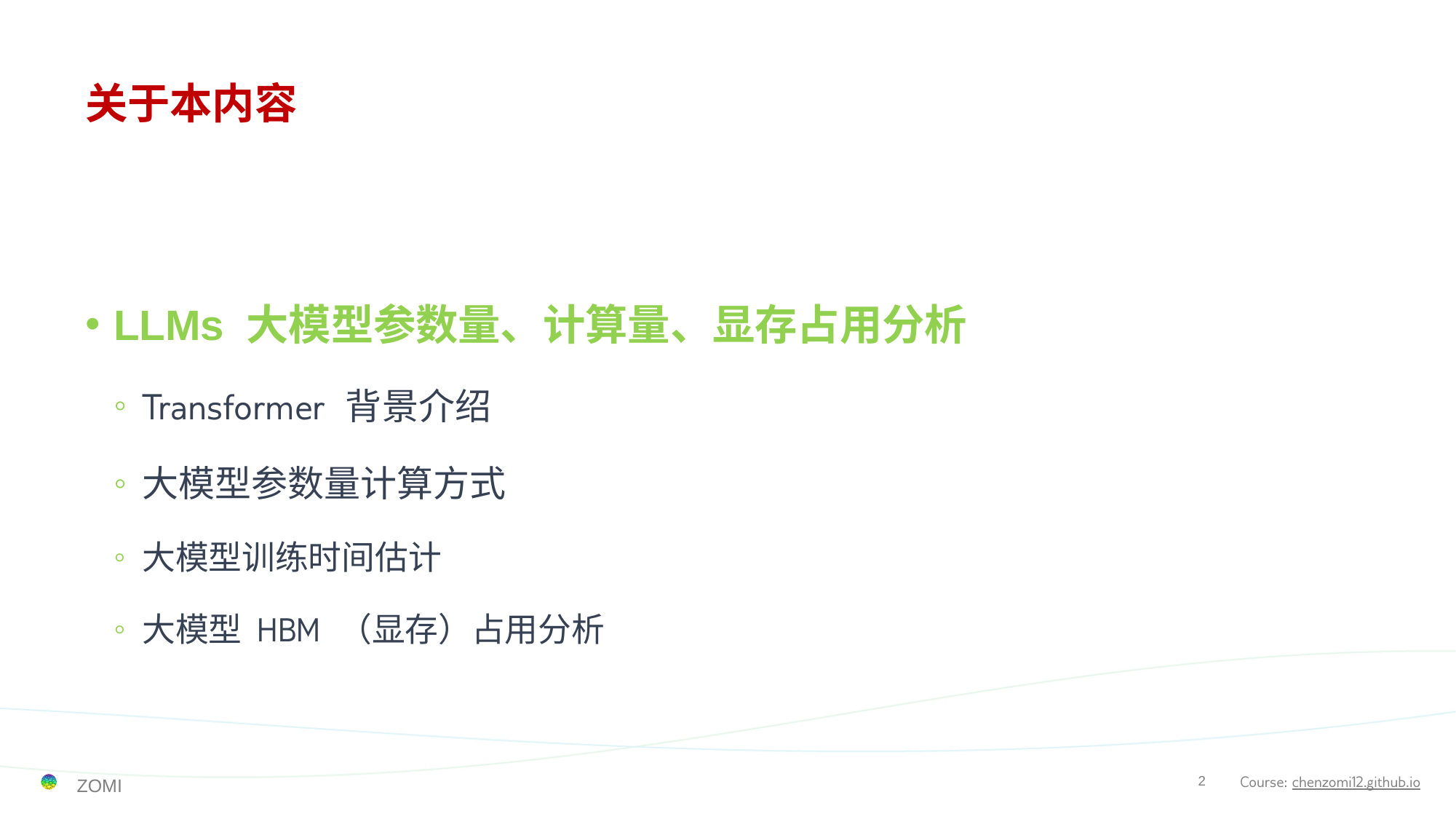

# 关于本内容
LLMs 大模型参数量、计算量、显存占用分析
Transformer 背景介绍
大模型参数量计算方式
大模型训练时间估计
大模型 HBM （显存）占用分析